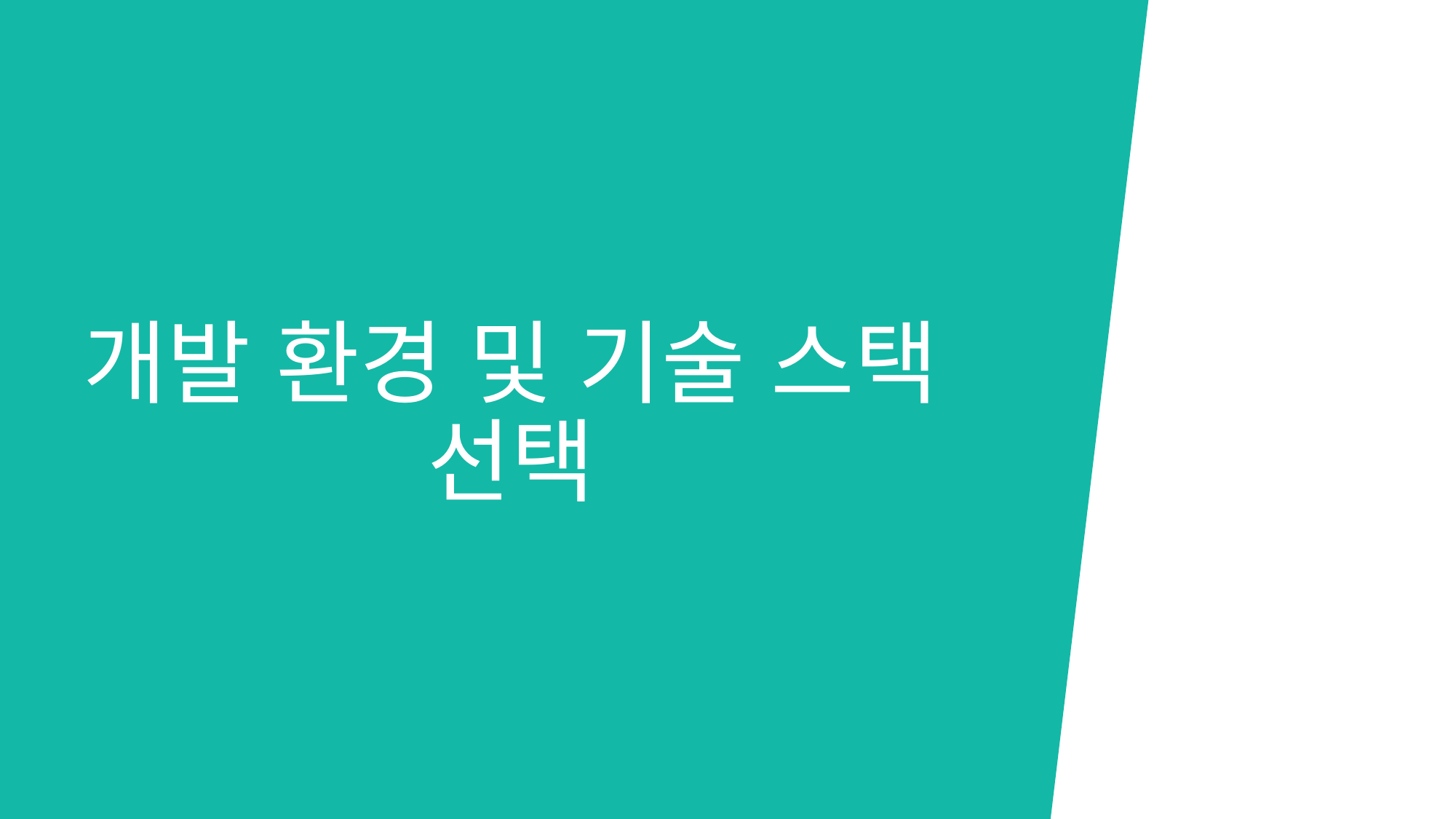

# 개발 환경 및 기술 스택 선택